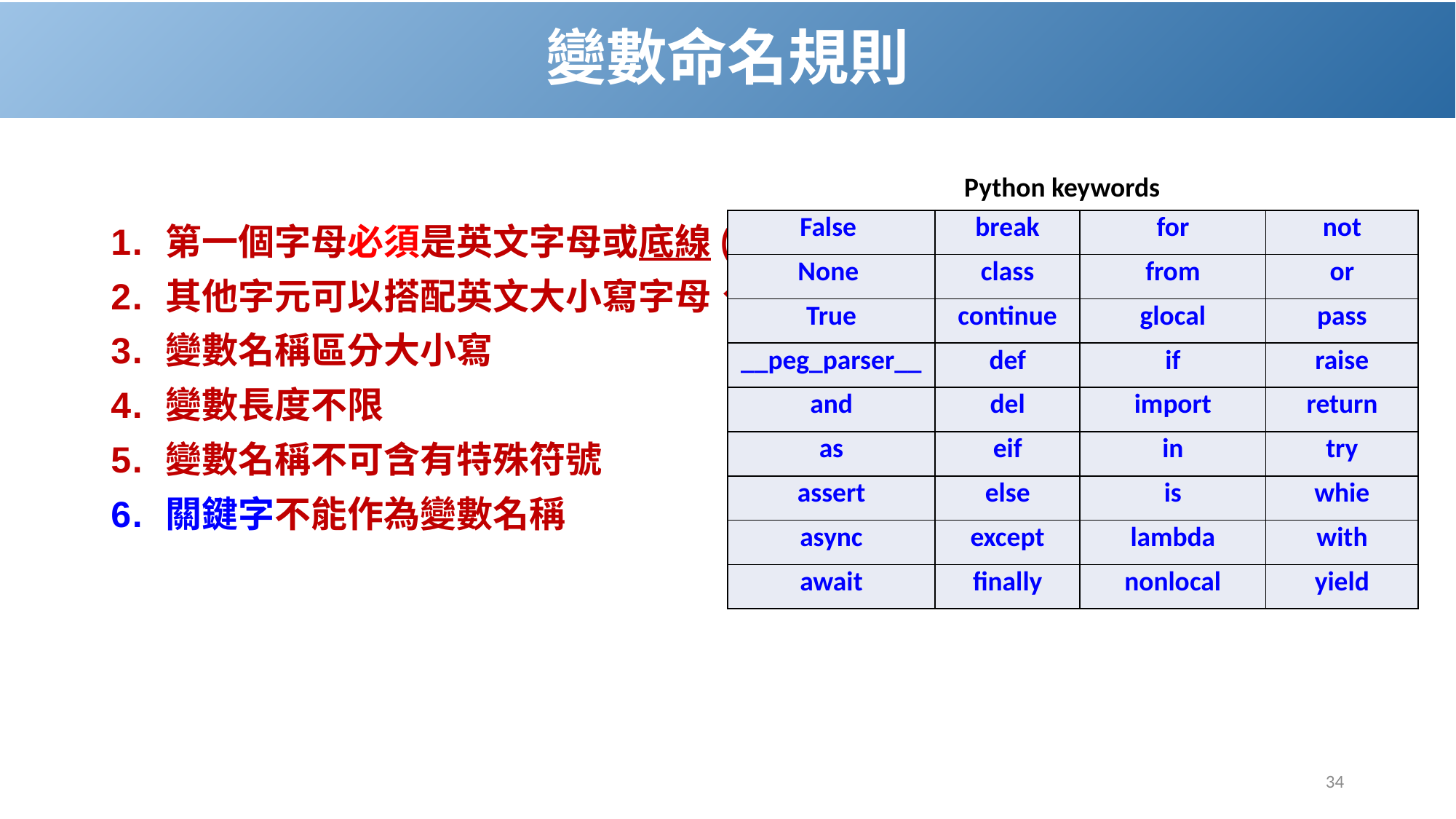

# 變數命名規則
第一個字母必須是英文字母或底線( _abc )
其他字元可以搭配英文大小寫字母、數字
變數名稱區分大小寫
變數長度不限
變數名稱不可含有特殊符號
關鍵字不能作為變數名稱
Python keywords
| False | break | for | not |
| --- | --- | --- | --- |
| None | class | from | or |
| True | continue | glocal | pass |
| \_\_peg\_parser\_\_ | def | if | raise |
| and | del | import | return |
| as | eif | in | try |
| assert | else | is | whie |
| async | except | lambda | with |
| await | finally | nonlocal | yield |
34